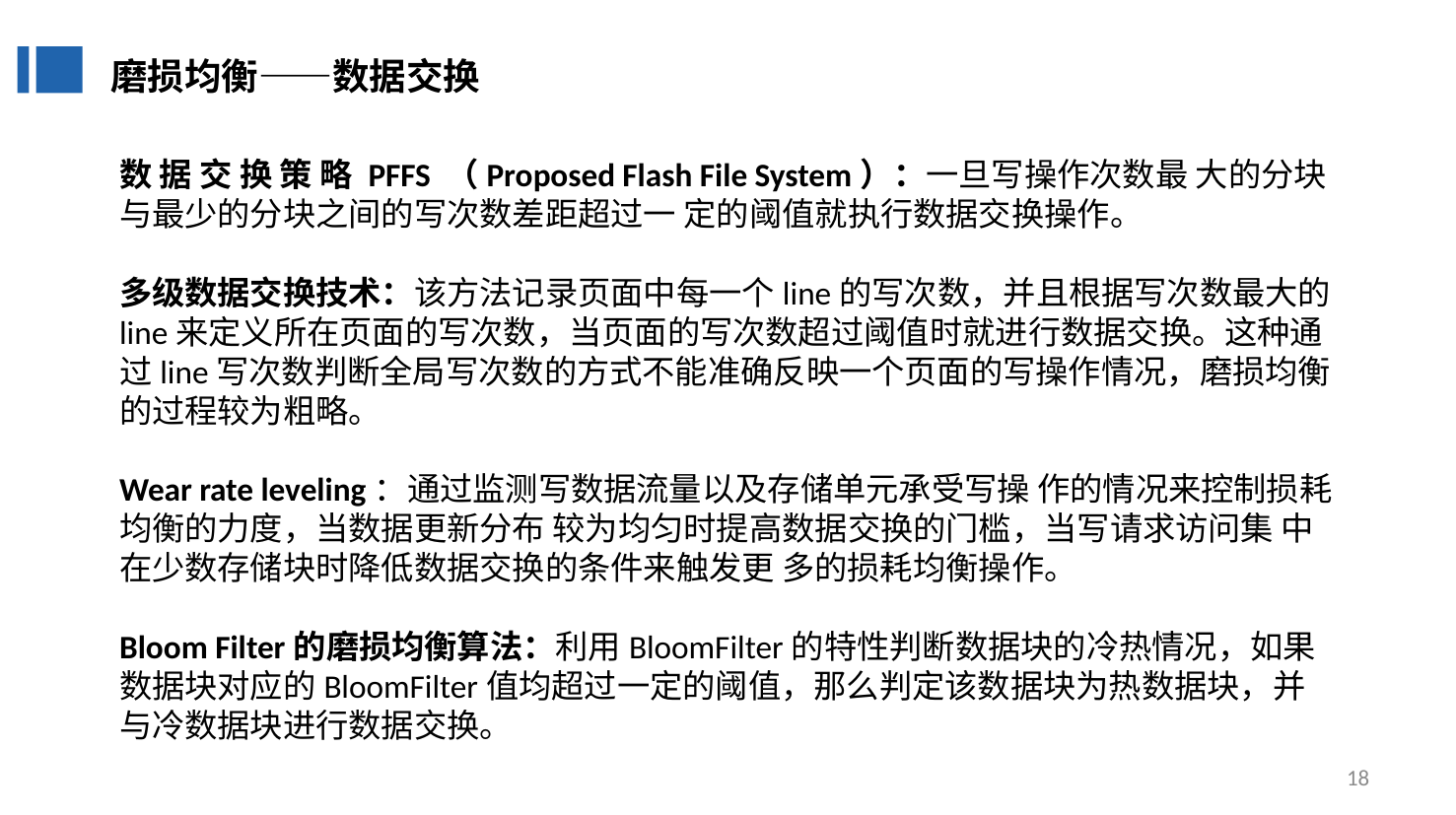

磨损均衡——数据交换

数 据 交 换 策 略 PFFS （Proposed Flash File System）：一旦写操作次数最 大的分块与最少的分块之间的写次数差距超过一 定的阈值就执行数据交换操作。

多级数据交换技术：该方法记录页面中每一个line的写次数，并且根据写次数最大的line来定义所在页面的写次数，当页面的写次数超过阈值时就进行数据交换。这种通过line写次数判断全局写次数的方式不能准确反映一个页面的写操作情况，磨损均衡的过程较为粗略。

Wear rate leveling：通过监测写数据流量以及存储单元承受写操 作的情况来控制损耗均衡的力度，当数据更新分布 较为均匀时提高数据交换的门槛，当写请求访问集 中在少数存储块时降低数据交换的条件来触发更 多的损耗均衡操作。

Bloom Filter的磨损均衡算法：利用BloomFilter的特性判断数据块的冷热情况，如果数据块对应的BloomFilter值均超过一定的阈值，那么判定该数据块为热数据块，并与冷数据块进行数据交换。

18